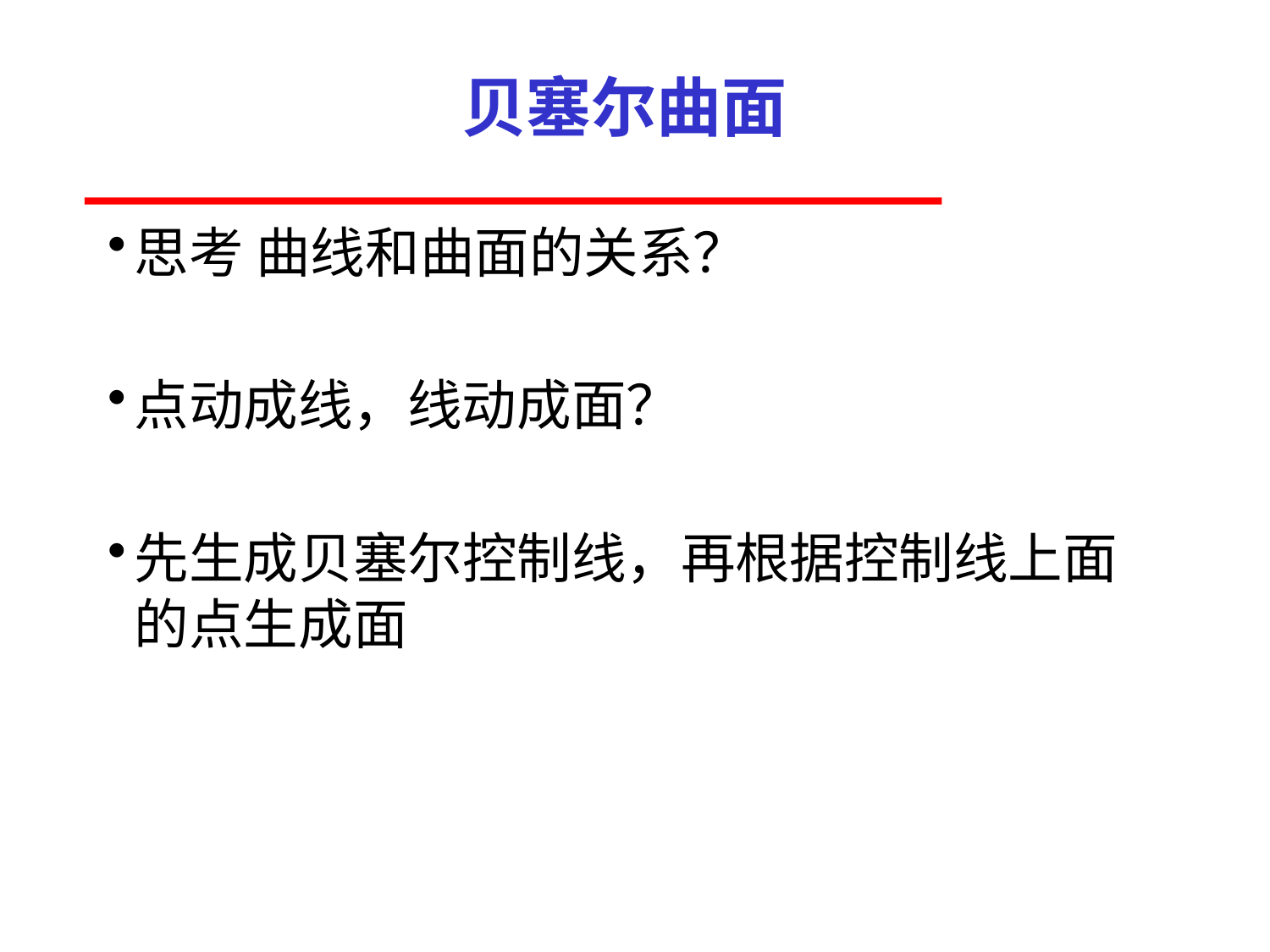

# 贝塞尔曲面
思考 曲线和曲面的关系？

点动成线，线动成面？

先生成贝塞尔控制线，再根据控制线上面的点生成面
29